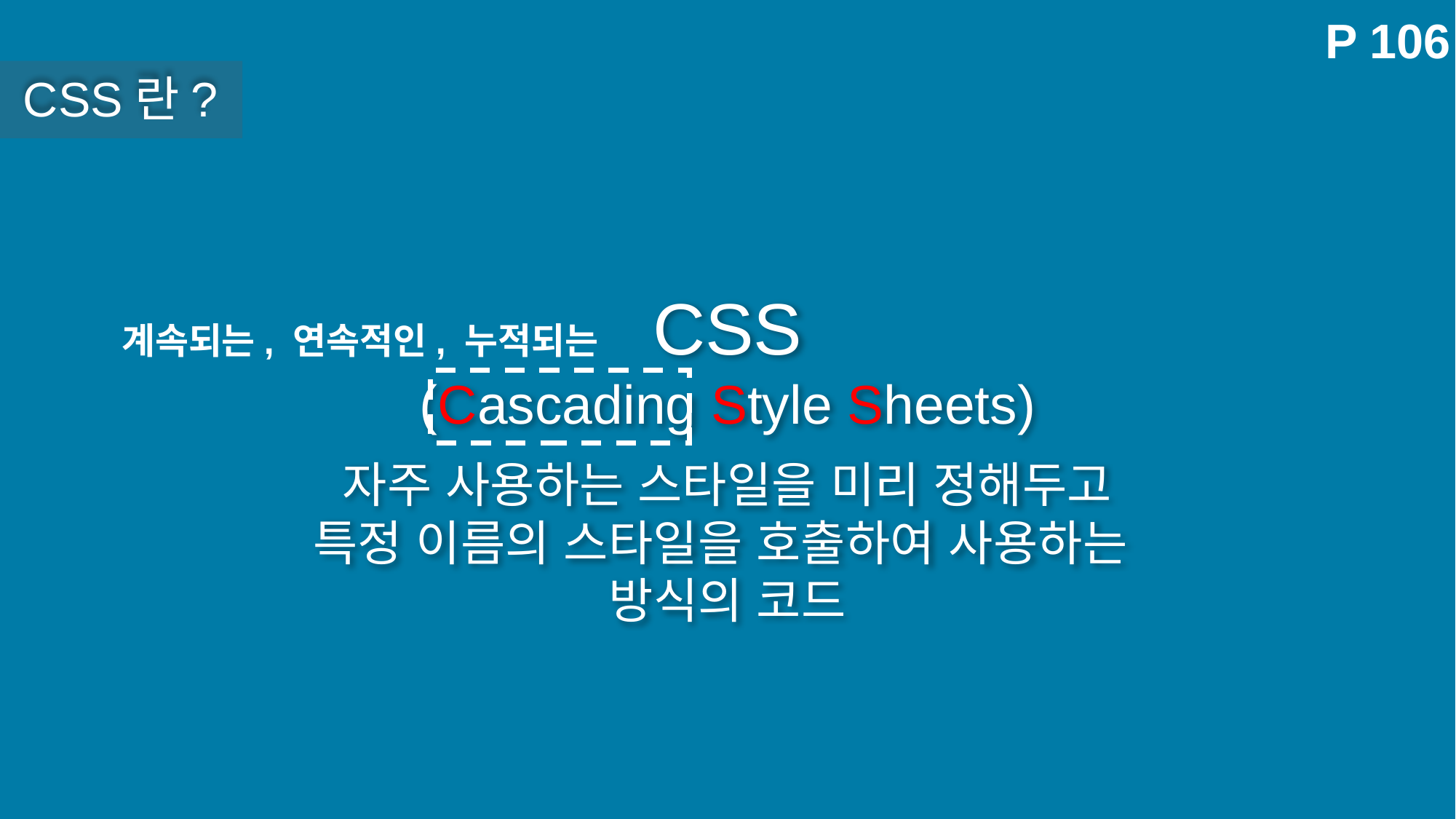

P 106

CSS란?
CSS
(Cascading Style Sheets)

자주 사용하는 스타일을 미리 정해두고
특정 이름의 스타일을 호출하여 사용하는
방식의 코드
계속되는, 연속적인, 누적되는